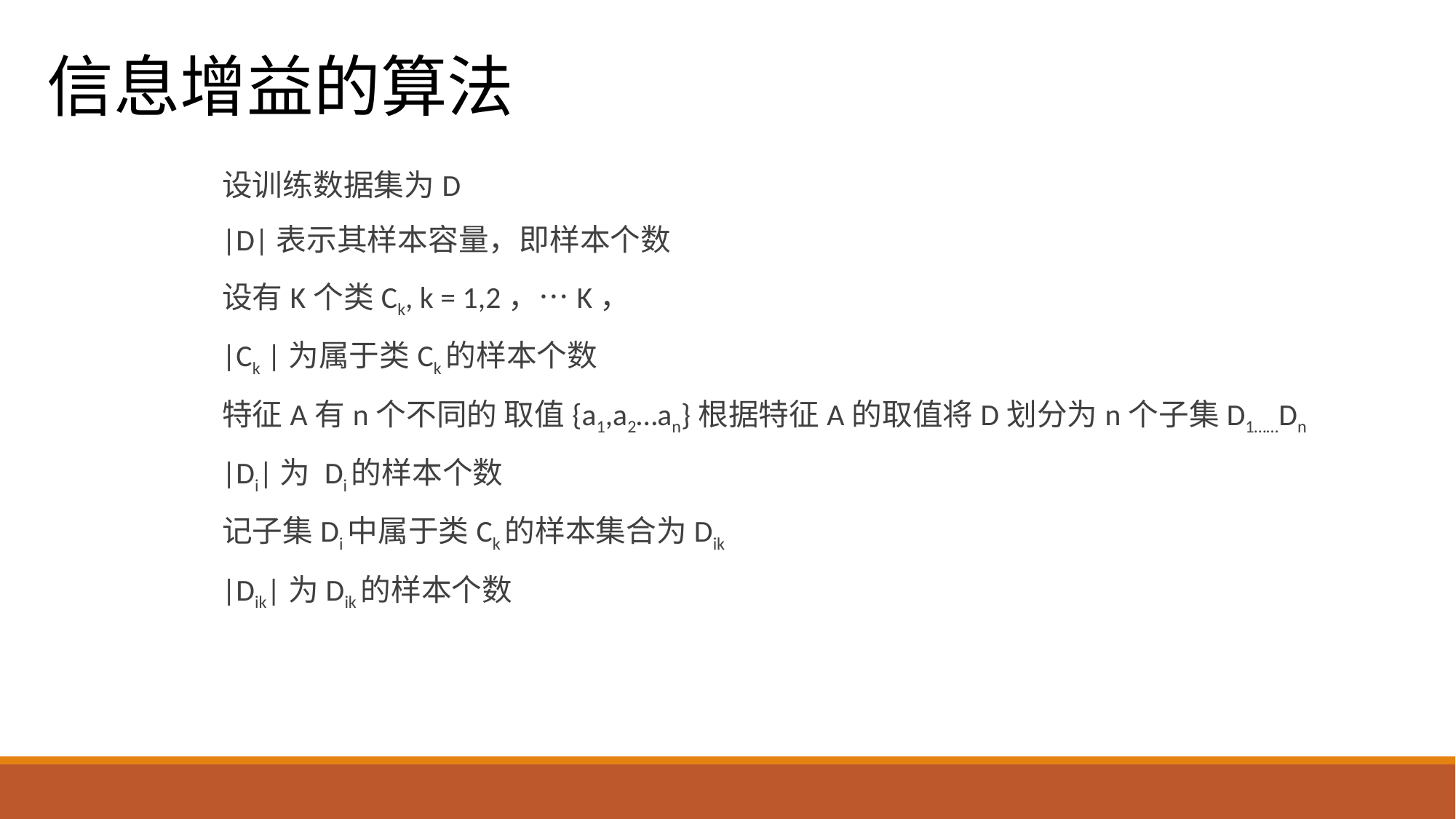

信息增益的算法
设训练数据集为D
|D|表示其样本容量，即样本个数
设有K个类Ck, k = 1,2，…K，
|Ck |为属于类Ck的样本个数
特征A有n个不同的 取值{a1,a2…an}根据特征A的取值将D划分为n个子集D1……Dn
|Di|为 Di的样本个数
记子集Di中属于类Ck的样本集合为Dik
|Dik|为Dik的样本个数